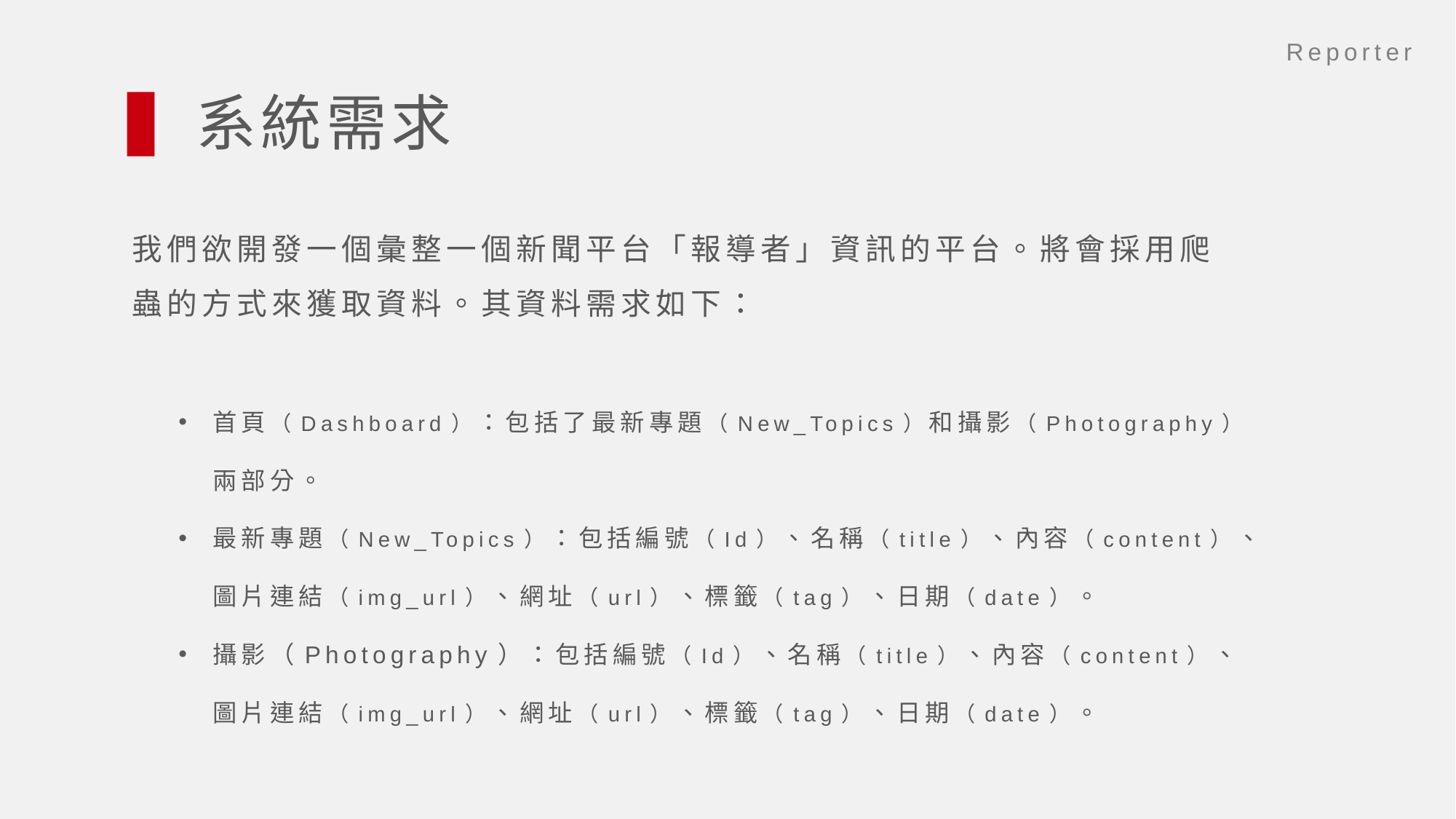

Reporter
系統需求

我們欲開發一個彙整一個新聞平台「報導者」資訊的平台。將會採用爬蟲的方式來獲取資料。其資料需求如下：
首頁（Dashboard）：包括了最新專題（New_Topics）和攝影（Photography）兩部分。
最新專題（New_Topics）：包括編號（Id）、名稱（title）、內容（content）、圖片連結（img_url）、網址（url）、標籤（tag）、日期（date）。
攝影（Photography）：包括編號（Id）、名稱（title）、內容（content）、圖片連結（img_url）、網址（url）、標籤（tag）、日期（date）。